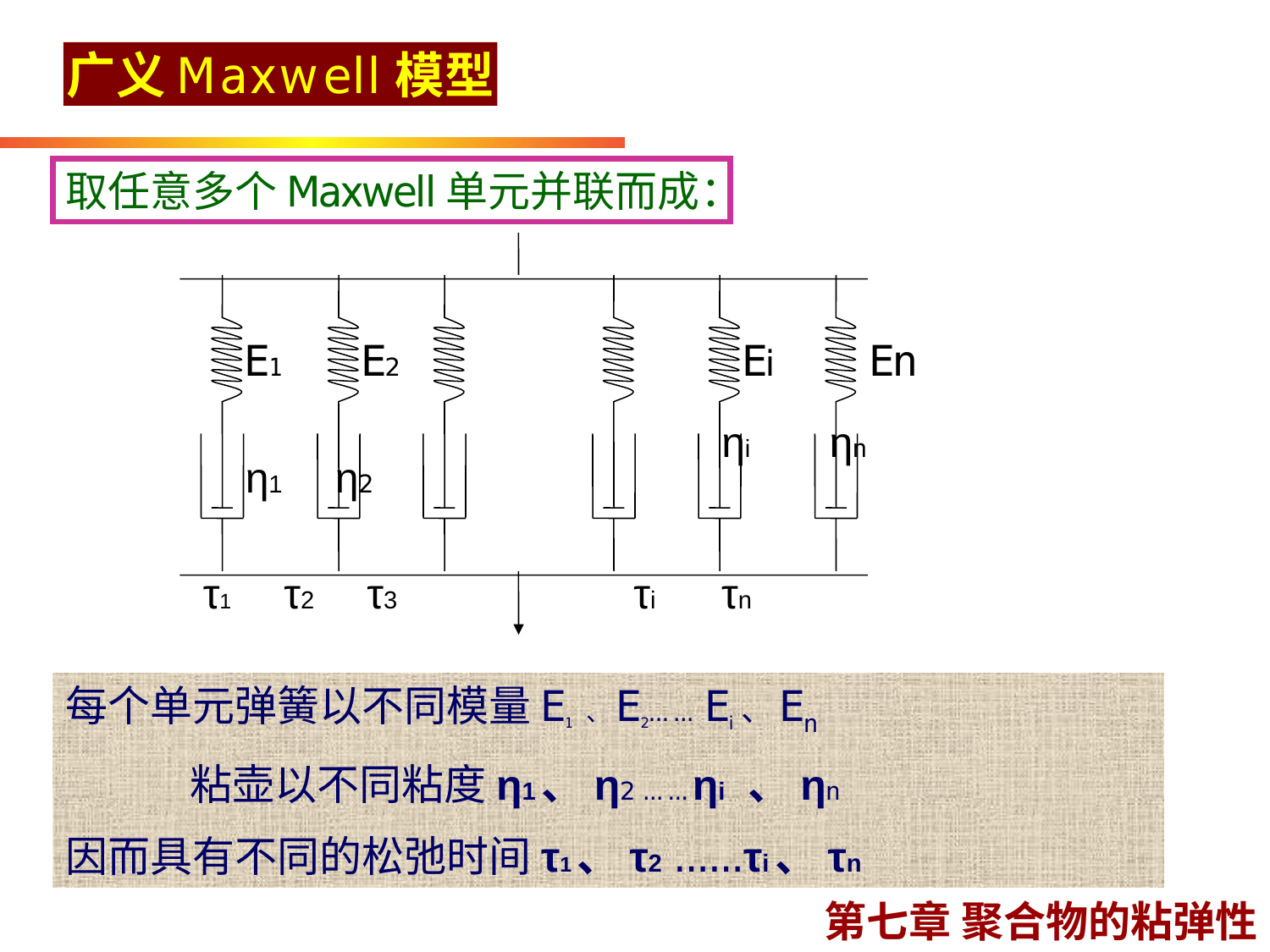

广义Maxwell模型
取任意多个Maxwell单元并联而成：

E1
E2
Ei
En

η1    η2

τ1    τ2    τ3                  τi     τn

ηi      ηn
每个单元弹簧以不同模量E1 、E2…… Ei、En
            粘壶以不同粘度η1、η2 ……ηi 、ηn
因而具有不同的松弛时间τ1、τ2 ……τi、τn